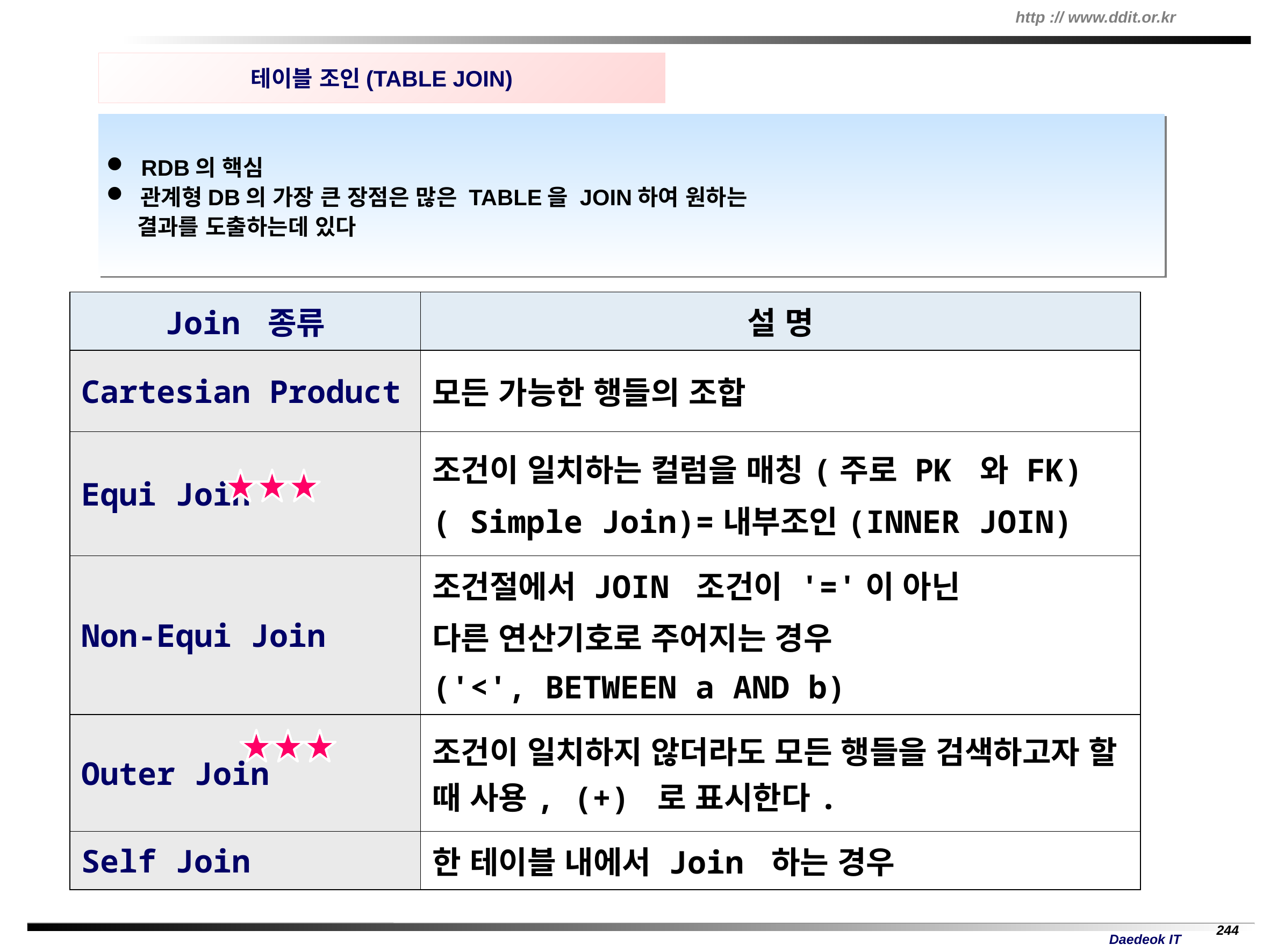

테이블 조인(TABLE JOIN)
  RDB의 핵심
 관계형DB의 가장 큰 장점은 많은 TABLE을 JOIN하여 원하는
    결과를 도출하는데 있다
| Join 종류 | 설 명 |
| --- | --- |
| Cartesian Product | 모든 가능한 행들의 조합 |
| Equi Join | 조건이 일치하는 컬럼을 매칭(주로 PK 와 FK) ( Simple Join)=내부조인(INNER JOIN) |
| Non-Equi Join | 조건절에서 JOIN 조건이 '='이 아닌 다른 연산기호로 주어지는 경우 ('<', BETWEEN a AND b) |
| Outer Join | 조건이 일치하지 않더라도 모든 행들을 검색하고자 할 때 사용, (+) 로 표시한다. |
| Self Join | 한 테이블 내에서 Join 하는 경우 |